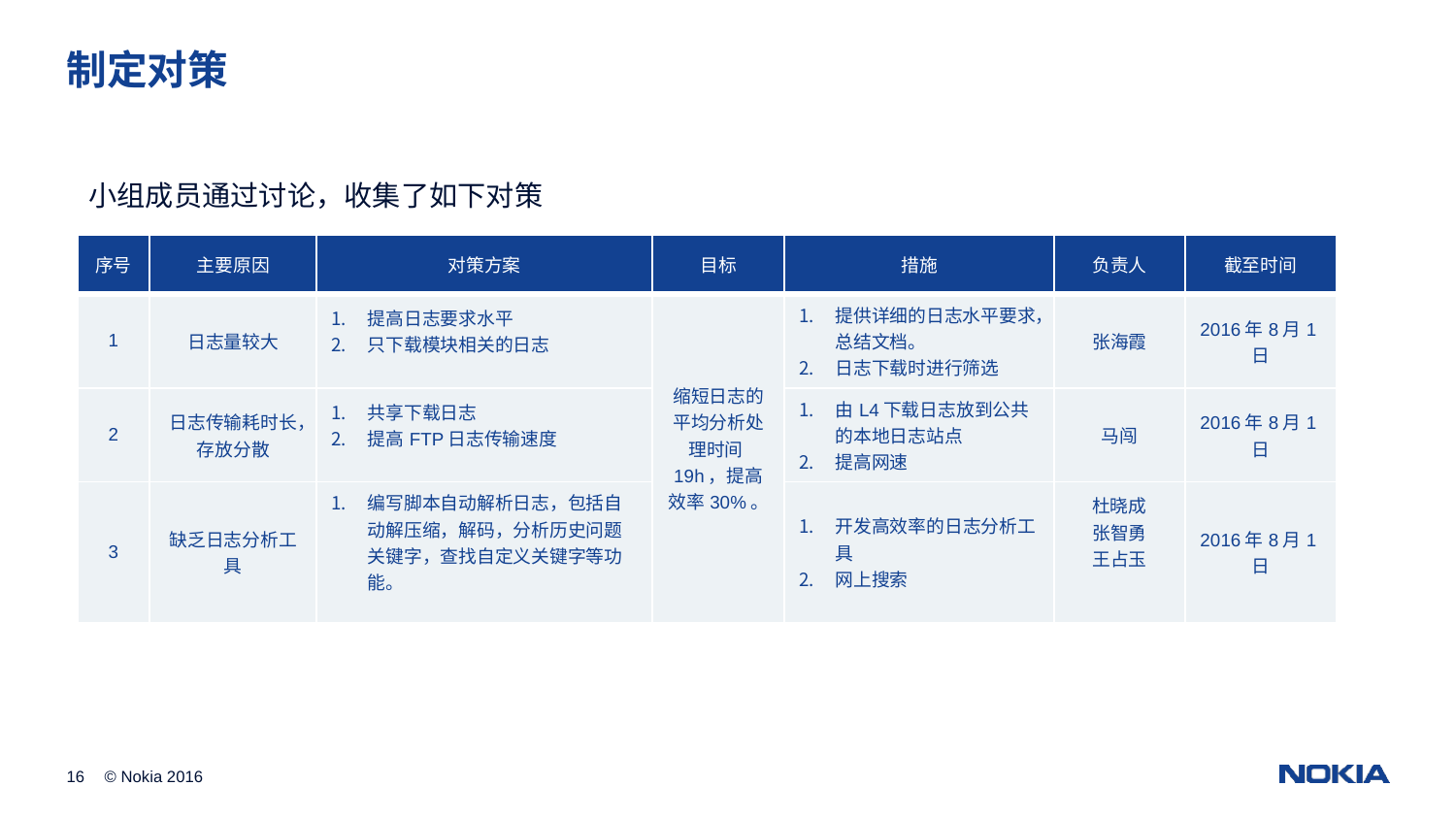

# 制定对策
小组成员通过讨论，收集了如下对策
| 序号 | 主要原因 | 对策方案 | 目标 | 措施 | 负责人 | 截至时间 |
| --- | --- | --- | --- | --- | --- | --- |
| 1 | 日志量较大 | 提高日志要求水平 只下载模块相关的日志 | 缩短日志的平均分析处理时间19h，提高效率30%。 | 提供详细的日志水平要求，总结文档。 日志下载时进行筛选 | 张海霞 | 2016年8月1日 |
| 2 | 日志传输耗时长，存放分散 | 共享下载日志 提高FTP日志传输速度 |  | 由L4下载日志放到公共的本地日志站点 提高网速 | 马闯 | 2016年8月1日 |
| 3 | 缺乏日志分析工具 | 编写脚本自动解析日志，包括自动解压缩，解码，分析历史问题关键字，查找自定义关键字等功能。 |  | 开发高效率的日志分析工具 网上搜索 | 杜晓成 张智勇 王占玉 | 2016年8月1日 |